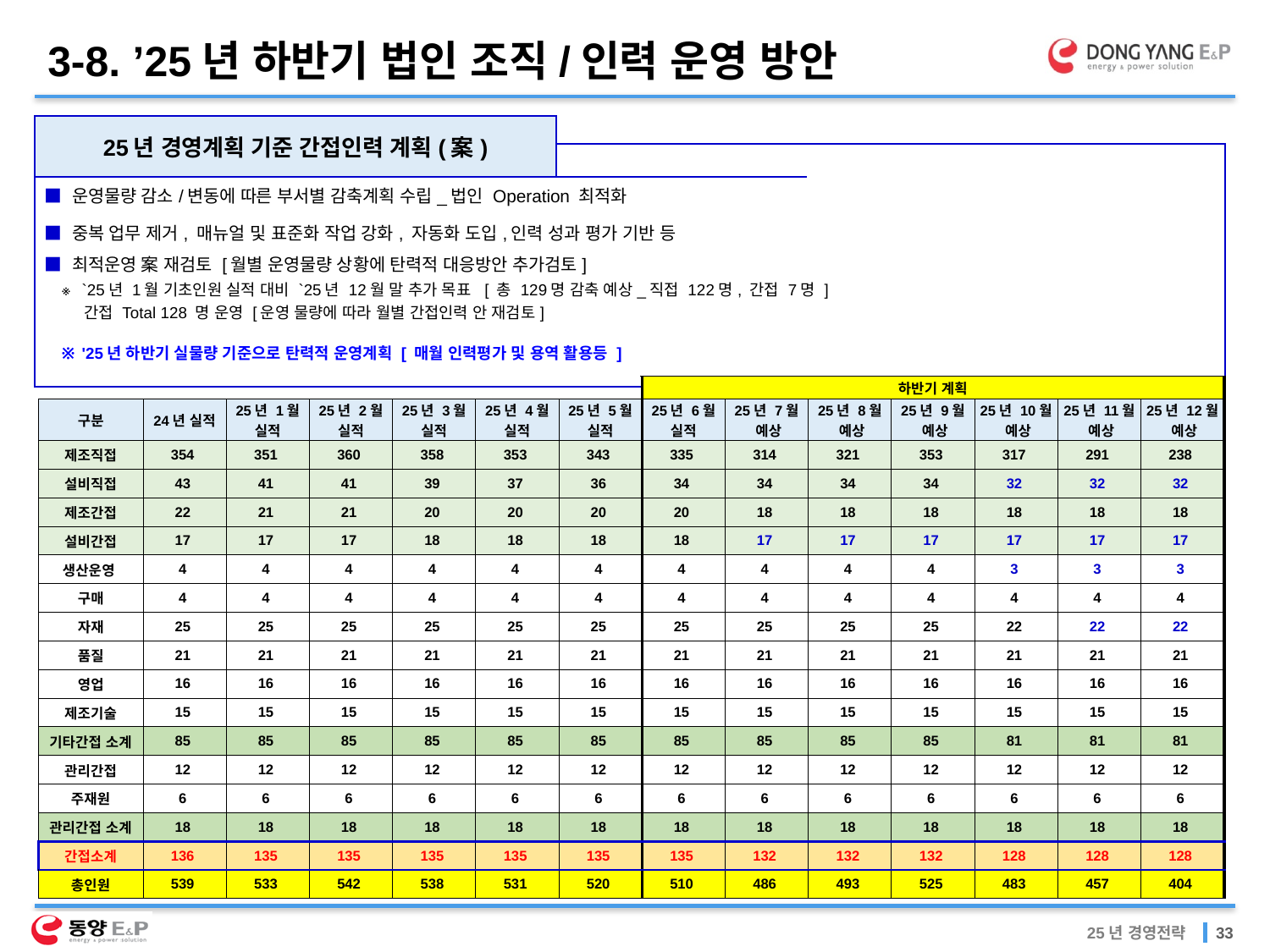

3-8. ’25년 하반기 법인 조직/인력 운영 방안
| 25년 경영계획 기준 간접인력 계획(案) |  |  |  |  |  |  |  |  |
| --- | --- | --- | --- | --- | --- | --- | --- | --- |
|  |  |  |  |  |  |  |  |  |
| ■ 운영물량 감소/변동에 따른 부서별 감축계획 수립\_법인 Operation 최적화 |  |  |  |  |  |  |  |  |
| ■ 중복 업무 제거, 매뉴얼 및 표준화 작업 강화, 자동화 도입,인력 성과 평가 기반 등 |  |  |  |  |  |  |  |  |
| ■ 최적운영 案 재검토 [월별 운영물량 상황에 탄력적 대응방안 추가검토] |  |  |  |  |  |  |  |  |
| ※ `25년 1월 기초인원 실적 대비 `25년 12월 말 추가 목표 [ 총 129명 감축 예상\_직접 122명, 간접 7명 ] 간접 Total 128 명 운영 [운영 물량에 따라 월별 간접인력 안 재검토] |  |  |  |  |  |  |  |  |
| ※ '25년 하반기 실물량 기준으로 탄력적 운영계획 [ 매월 인력평가 및 용역 활용등 ] |  |  |  |  |  |  |  |  |
|  |  |  |  |  |  |  | 하반기 계획 |  |  |  |  |  |  |
| --- | --- | --- | --- | --- | --- | --- | --- | --- | --- | --- | --- | --- | --- |
| 구분 | 24년 실적 | 25년 1월 실적 | 25년 2월 실적 | 25년 3월 실적 | 25년 4월 실적 | 25년 5월 실적 | 25년 6월 실적 | 25년 7월 예상 | 25년 8월 예상 | 25년 9월 예상 | 25년 10월 예상 | 25년 11월 예상 | 25년 12월 예상 |
| 제조직접 | 354 | 351 | 360 | 358 | 353 | 343 | 335 | 314 | 321 | 353 | 317 | 291 | 238 |
| 설비직접 | 43 | 41 | 41 | 39 | 37 | 36 | 34 | 34 | 34 | 34 | 32 | 32 | 32 |
| 제조간접 | 22 | 21 | 21 | 20 | 20 | 20 | 20 | 18 | 18 | 18 | 18 | 18 | 18 |
| 설비간접 | 17 | 17 | 17 | 18 | 18 | 18 | 18 | 17 | 17 | 17 | 17 | 17 | 17 |
| 생산운영 | 4 | 4 | 4 | 4 | 4 | 4 | 4 | 4 | 4 | 4 | 3 | 3 | 3 |
| 구매 | 4 | 4 | 4 | 4 | 4 | 4 | 4 | 4 | 4 | 4 | 4 | 4 | 4 |
| 자재 | 25 | 25 | 25 | 25 | 25 | 25 | 25 | 25 | 25 | 25 | 22 | 22 | 22 |
| 품질 | 21 | 21 | 21 | 21 | 21 | 21 | 21 | 21 | 21 | 21 | 21 | 21 | 21 |
| 영업 | 16 | 16 | 16 | 16 | 16 | 16 | 16 | 16 | 16 | 16 | 16 | 16 | 16 |
| 제조기술 | 15 | 15 | 15 | 15 | 15 | 15 | 15 | 15 | 15 | 15 | 15 | 15 | 15 |
| 기타간접 소계 | 85 | 85 | 85 | 85 | 85 | 85 | 85 | 85 | 85 | 85 | 81 | 81 | 81 |
| 관리간접 | 12 | 12 | 12 | 12 | 12 | 12 | 12 | 12 | 12 | 12 | 12 | 12 | 12 |
| 주재원 | 6 | 6 | 6 | 6 | 6 | 6 | 6 | 6 | 6 | 6 | 6 | 6 | 6 |
| 관리간접 소계 | 18 | 18 | 18 | 18 | 18 | 18 | 18 | 18 | 18 | 18 | 18 | 18 | 18 |
| 간접소계 | 136 | 135 | 135 | 135 | 135 | 135 | 135 | 132 | 132 | 132 | 128 | 128 | 128 |
| 총인원 | 539 | 533 | 542 | 538 | 531 | 520 | 510 | 486 | 493 | 525 | 483 | 457 | 404 |